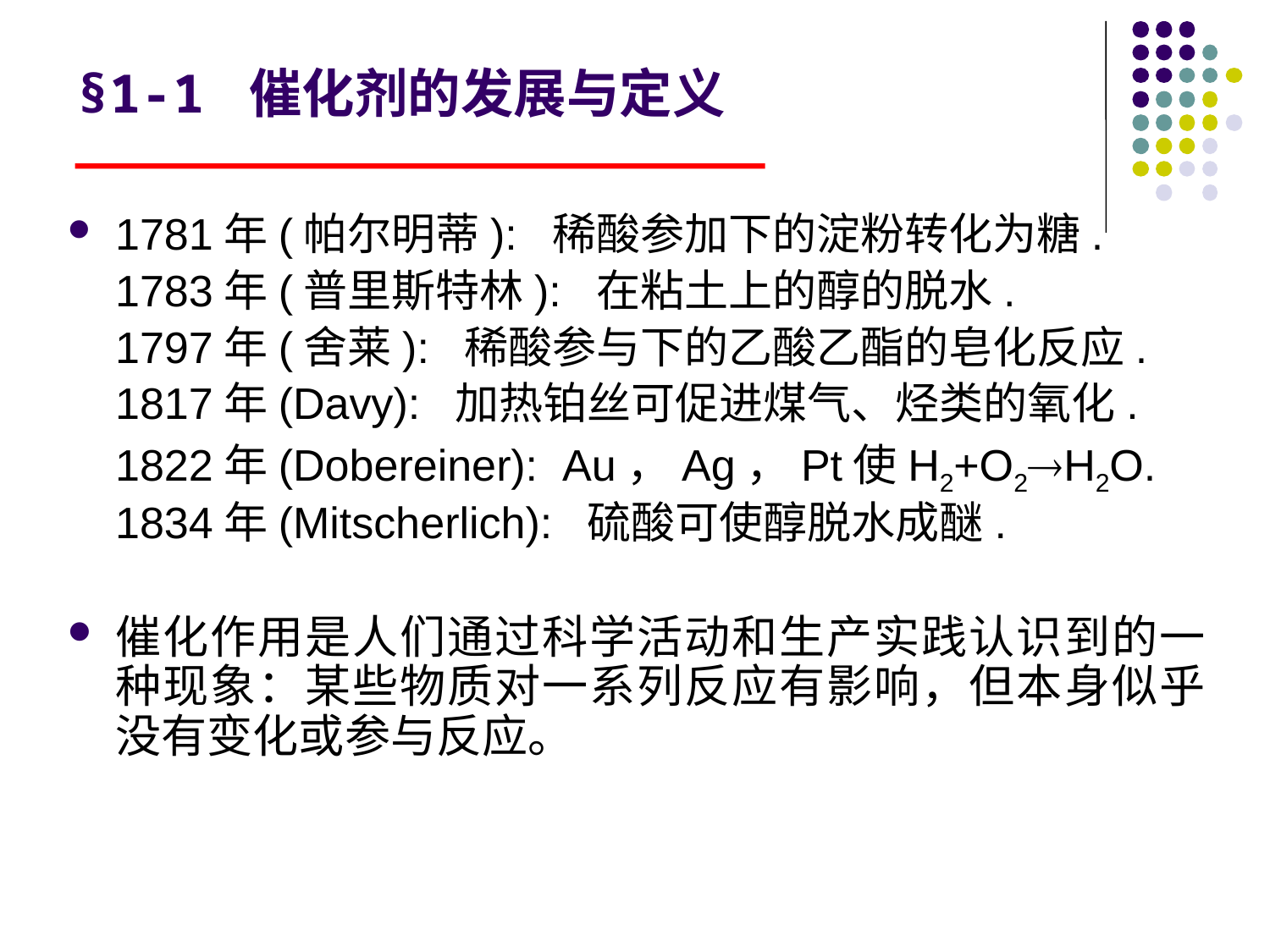

# §1-1 催化剂的发展与定义

1781年(帕尔明蒂):  稀酸参加下的淀粉转化为糖.
	1783年(普里斯特林):  在粘土上的醇的脱水.
	1797年(舍莱):  稀酸参与下的乙酸乙酯的皂化反应.
	1817年(Davy):  加热铂丝可促进煤气、烃类的氧化.
	1822年(Dobereiner):  Au，Ag，Pt使H2+O2→H2O.
	1834年(Mitscherlich):  硫酸可使醇脱水成醚.

催化作用是人们通过科学活动和生产实践认识到的一种现象：某些物质对一系列反应有影响，但本身似乎没有变化或参与反应。